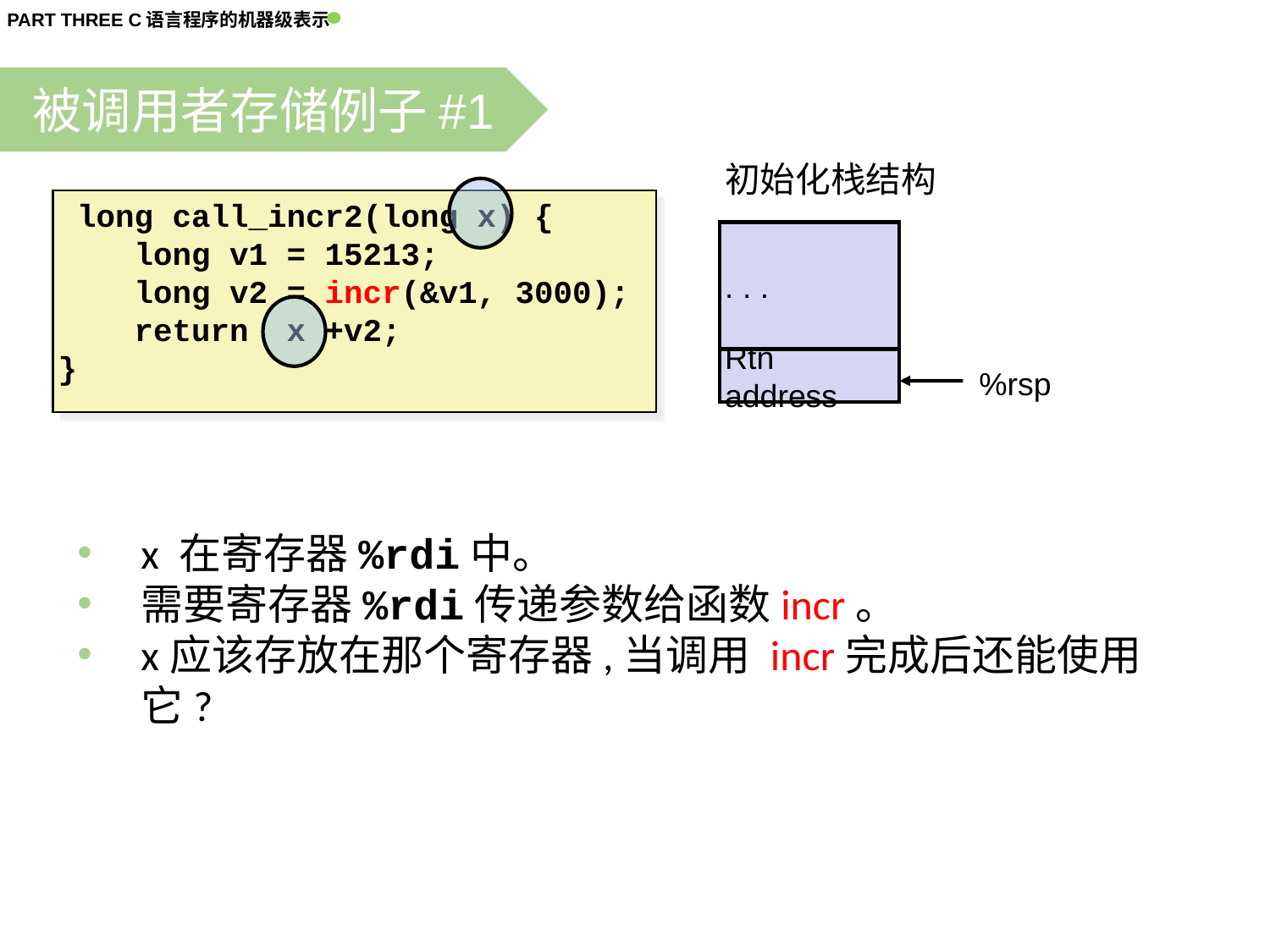

PART THREE C语言程序的机器级表示

被调用者存储例子#1
初始化栈结构

 long call_incr2(long x) {
    long v1 = 15213;
    long v2 = incr(&v1, 3000);
    return  x +v2;
}
. . .
Rtn address
%rsp

x 在寄存器%rdi中。
需要寄存器%rdi传递参数给函数incr。
x应该存放在那个寄存器,当调用 incr完成后还能使用它?